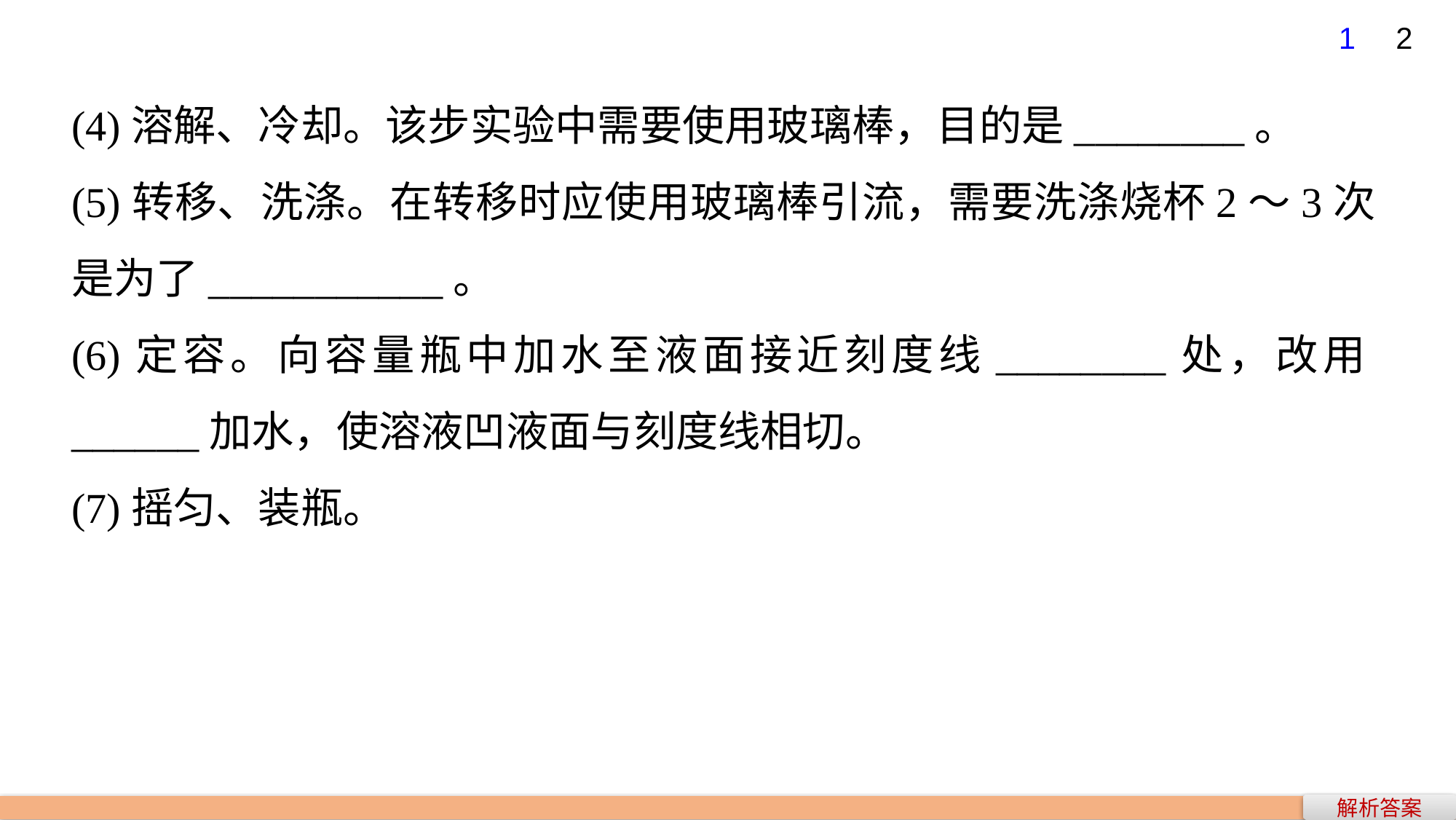

1
2
(4)溶解、冷却。该步实验中需要使用玻璃棒，目的是________。
(5)转移、洗涤。在转移时应使用玻璃棒引流，需要洗涤烧杯2～3次是为了___________。
(6)定容。向容量瓶中加水至液面接近刻度线________处，改用______加水，使溶液凹液面与刻度线相切。
(7)摇匀、装瓶。
解析答案